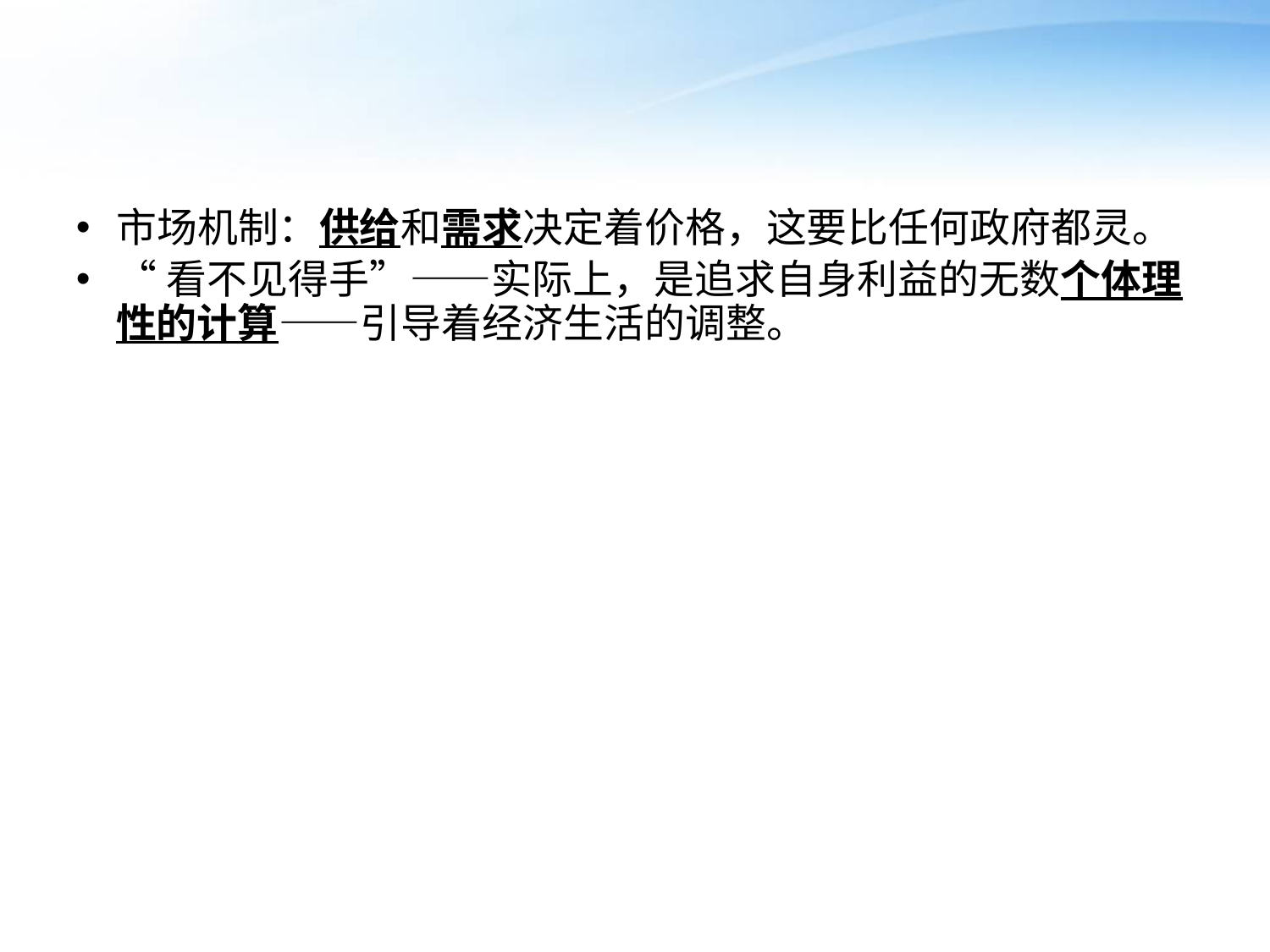

#
市场机制：供给和需求决定着价格，这要比任何政府都灵。
“看不见得手”——实际上，是追求自身利益的无数个体理性的计算——引导着经济生活的调整。